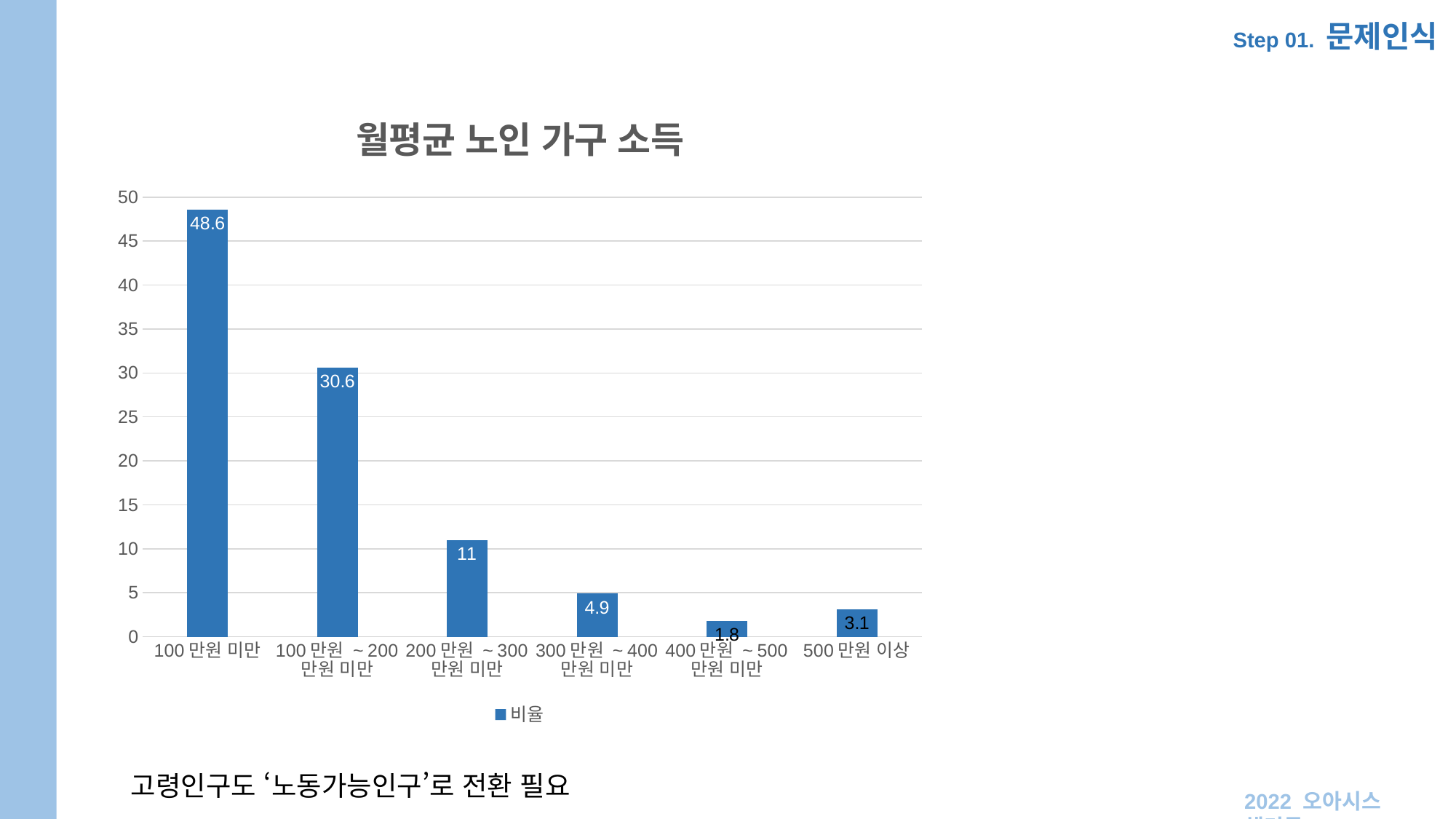

Step 01. 문제인식

### Chart: 월평균 노인 가구 소득

| Category | 비율 |
|---|---|
| 100만원 미만 | 48.6 |
| 100만원 ~ 200만원 미만 | 30.6 |
| 200만원 ~ 300만원 미만 | 11.0 |
| 300만원 ~ 400만원 미만 | 4.9 |
| 400만원 ~ 500만원 미만 | 1.8 |
| 500만원 이상 | 3.1 |
고령인구도 ‘노동가능인구’로 전환 필요
2022 오아시스 해커톤